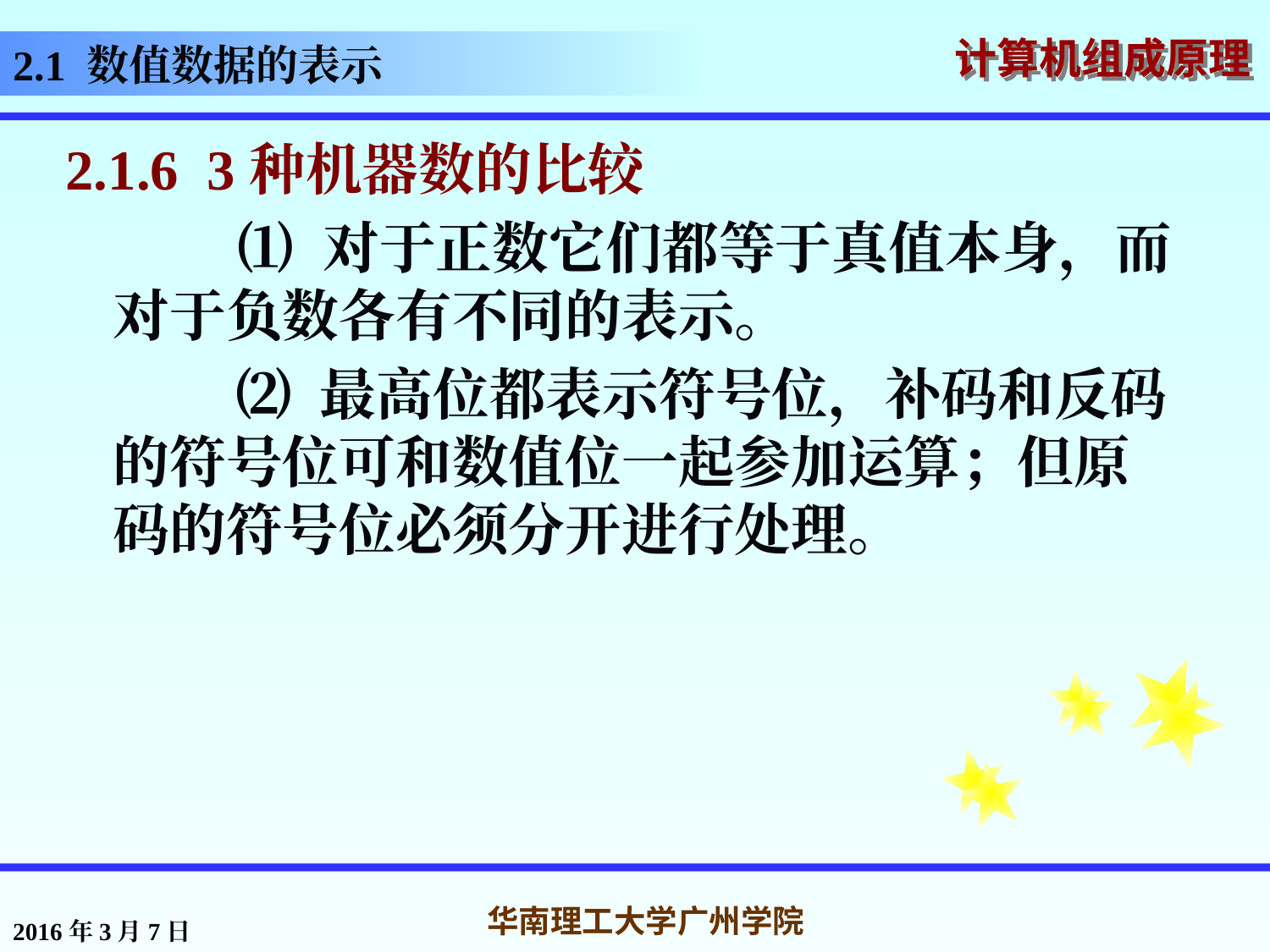

# 2.1 数值数据的表示
2.1.6  3种机器数的比较
            ⑴ 对于正数它们都等于真值本身，而对于负数各有不同的表示。
            ⑵ 最高位都表示符号位，补码和反码的符号位可和数值位一起参加运算；但原码的符号位必须分开进行处理。
2016年3月7日
华南理工大学广州学院